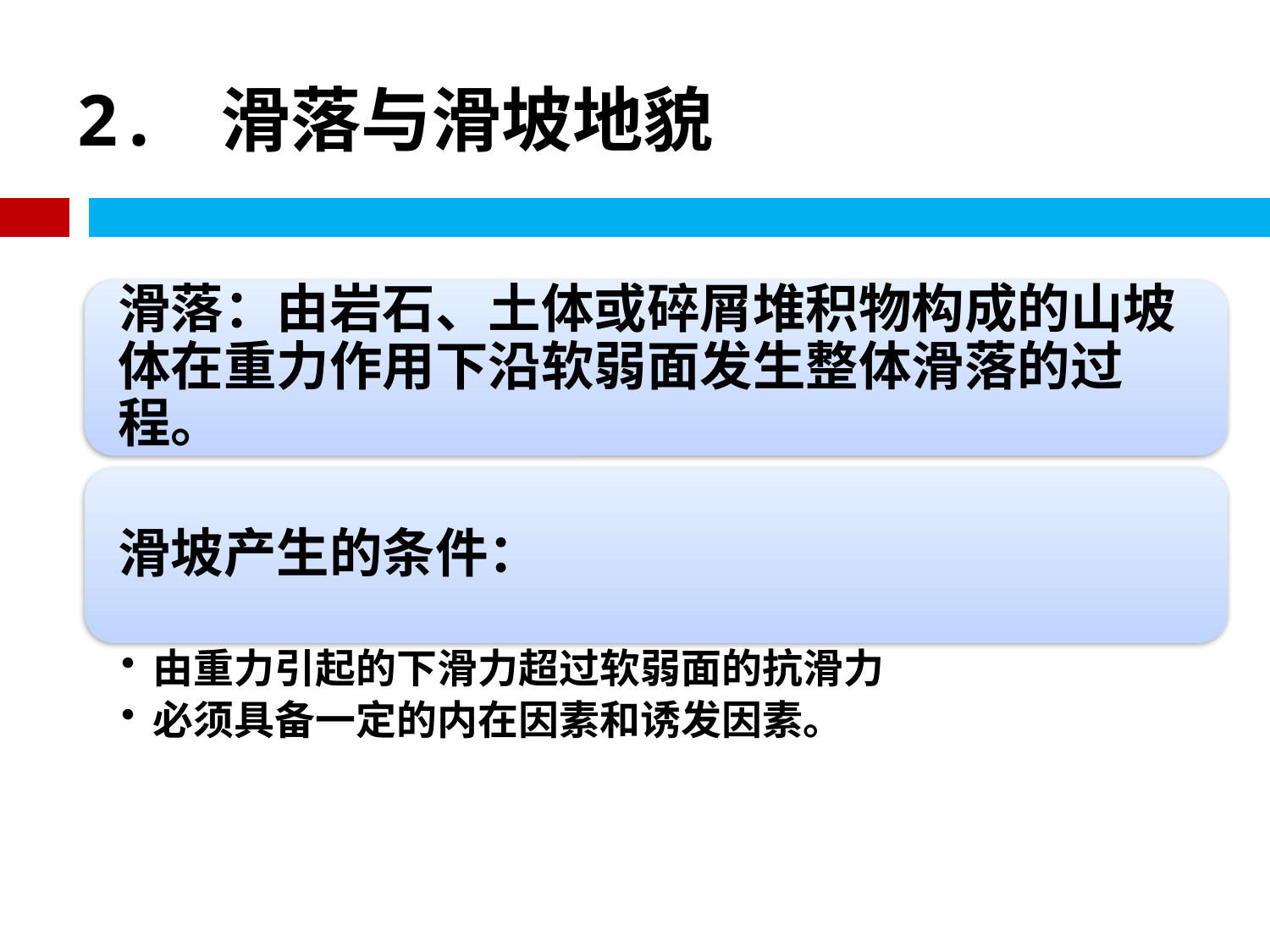

# 2. 滑落与滑坡地貌
滑落：由岩石、土体或碎屑堆积物构成的山坡体在重力作用下沿软弱面发生整体滑落的过程。
滑坡产生的条件：
由重力引起的下滑力超过软弱面的抗滑力
必须具备一定的内在因素和诱发因素。